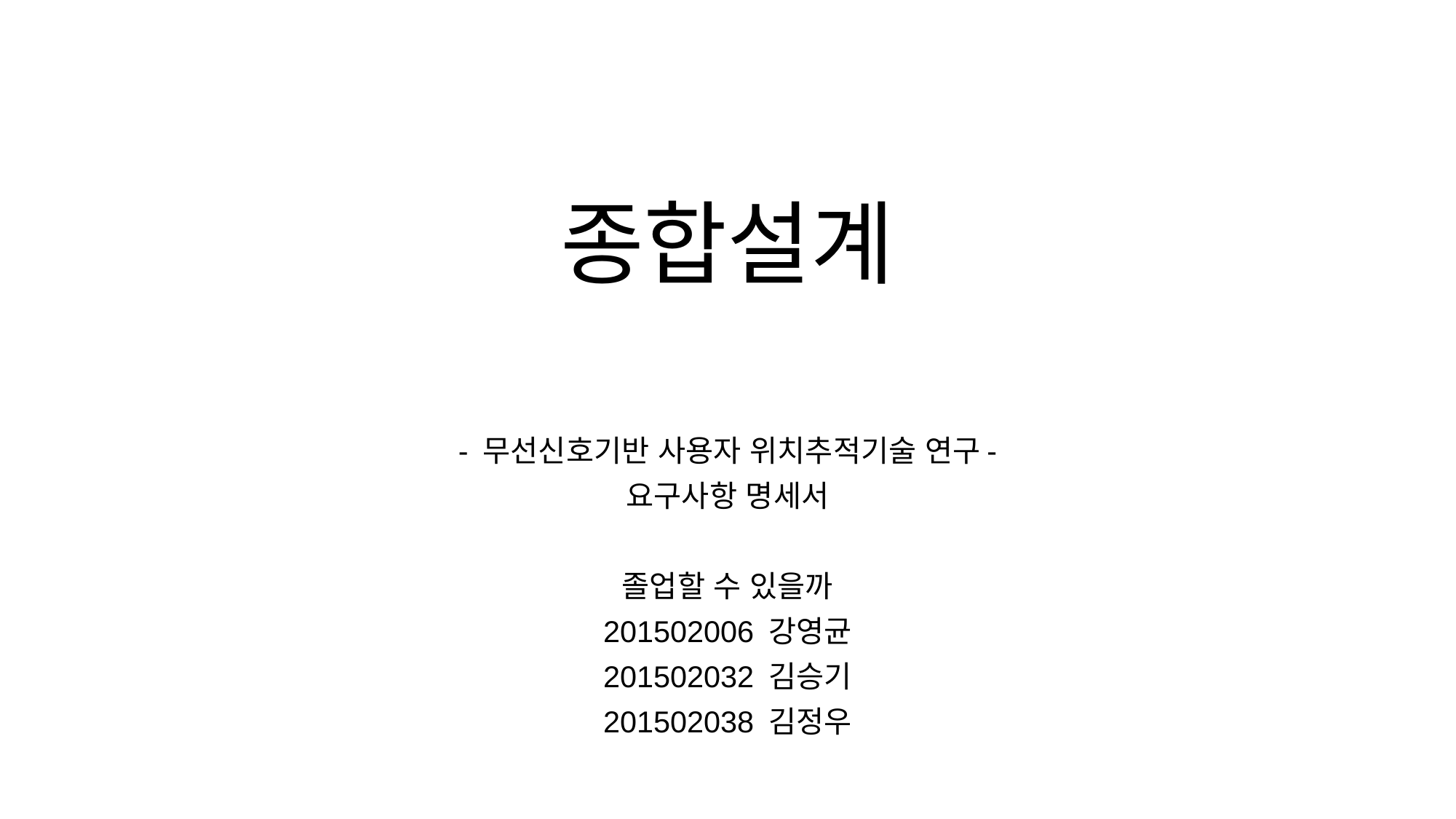

# 종합설계
- 무선신호기반 사용자 위치추적기술 연구-
요구사항 명세서

졸업할 수 있을까
201502006 강영균
201502032 김승기
201502038 김정우